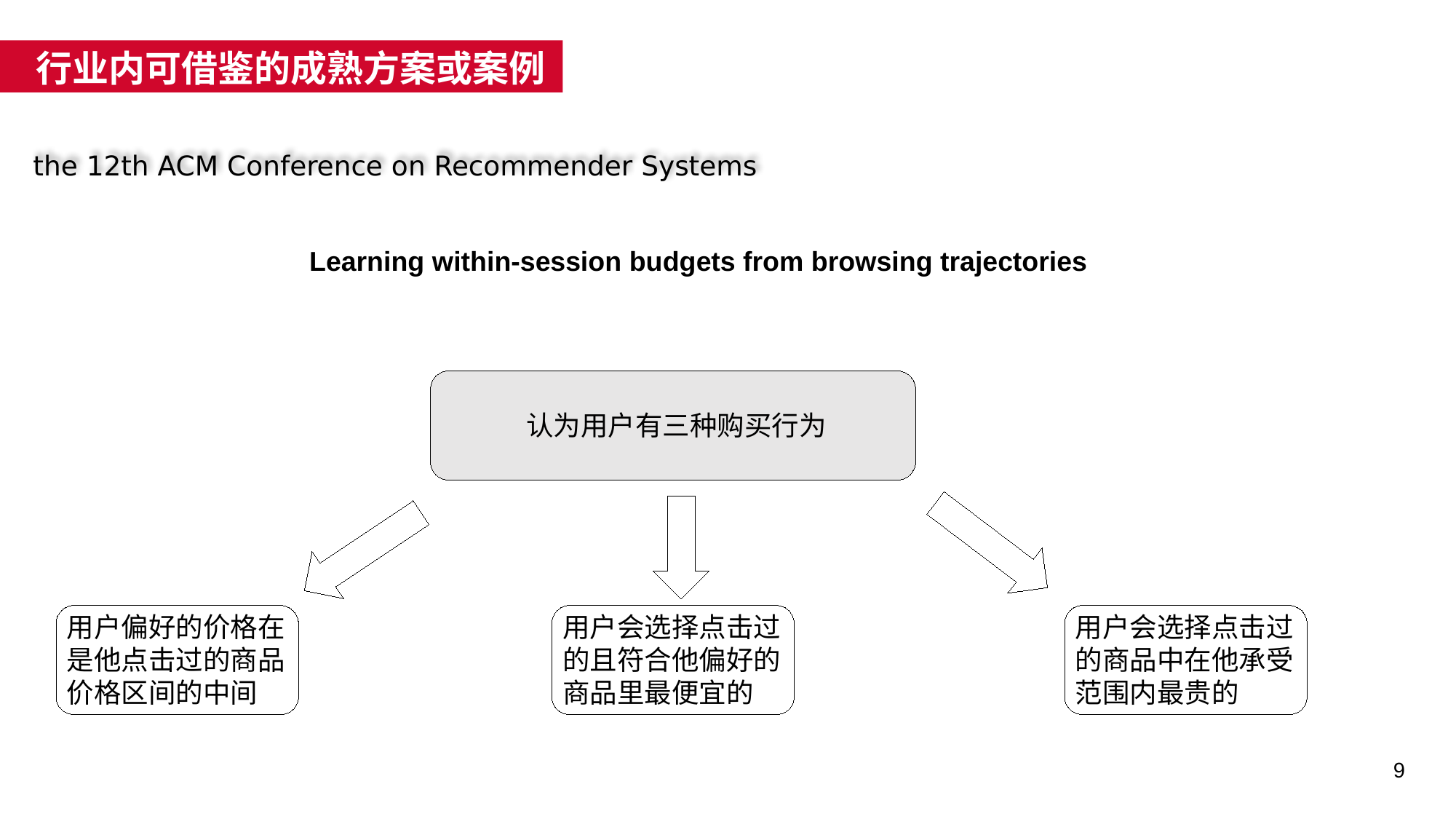

行业内可借鉴的成熟方案或案例
the 12th ACM Conference on Recommender Systems
Learning within-session budgets from browsing trajectories

认为用户有三种购买行为

用户偏好的价格在是他点击过的商品价格区间的中间
用户会选择点击过的且符合他偏好的商品里最便宜的
用户会选择点击过的商品中在他承受范围内最贵的

9